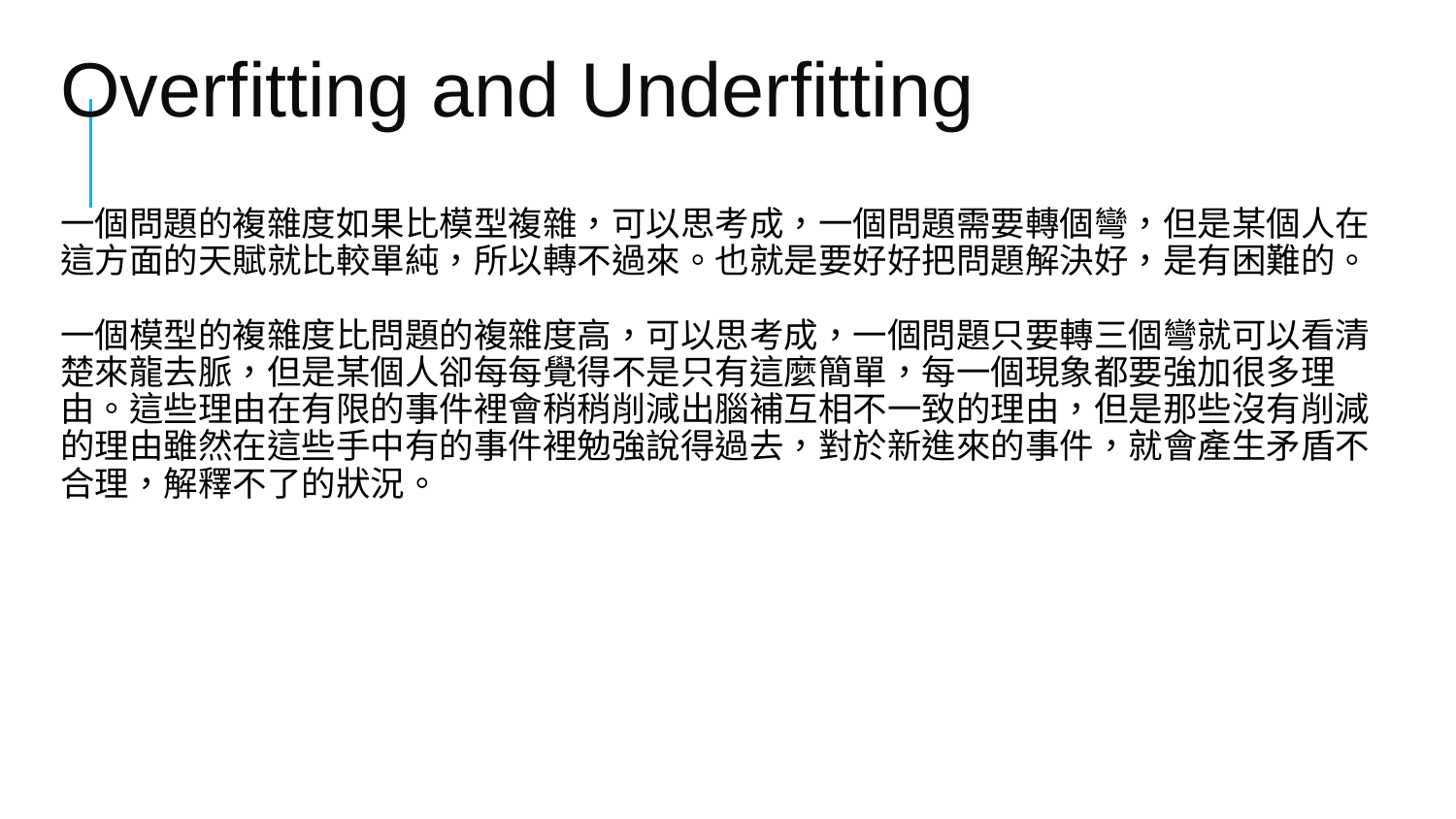

# Overfitting and Underfitting
一個問題的複雜度如果比模型複雜，可以思考成，一個問題需要轉個彎，但是某個人在這方面的天賦就比較單純，所以轉不過來。也就是要好好把問題解決好，是有困難的。

一個模型的複雜度比問題的複雜度高，可以思考成，一個問題只要轉三個彎就可以看清楚來龍去脈，但是某個人卻每每覺得不是只有這麼簡單，每一個現象都要強加很多理由。這些理由在有限的事件裡會稍稍削減出腦補互相不一致的理由，但是那些沒有削減的理由雖然在這些手中有的事件裡勉強說得過去，對於新進來的事件，就會產生矛盾不合理，解釋不了的狀況。